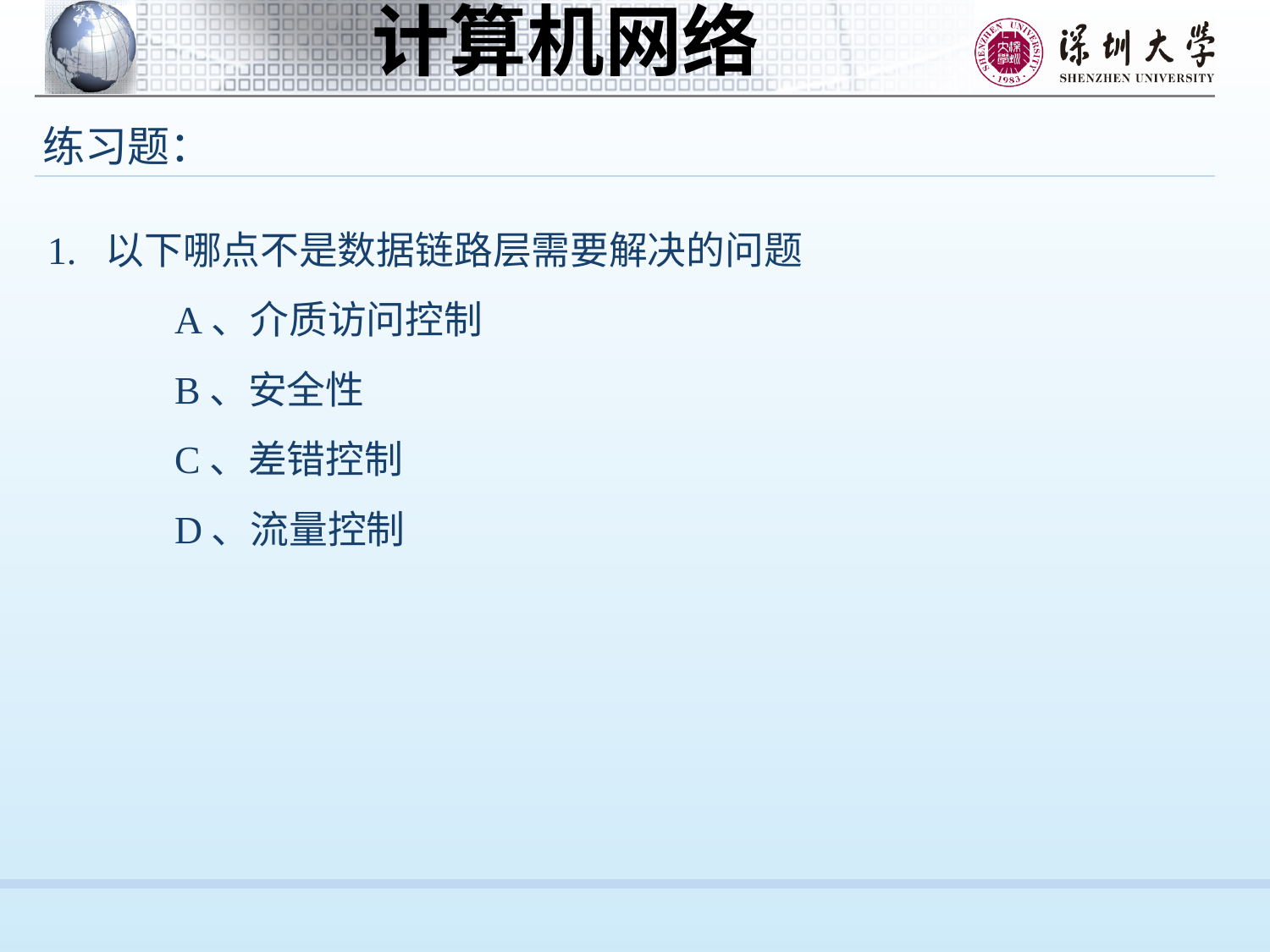

练习题：
1.  以下哪点不是数据链路层需要解决的问题
	A、介质访问控制
	B、安全性
	C、差错控制
	D、流量控制